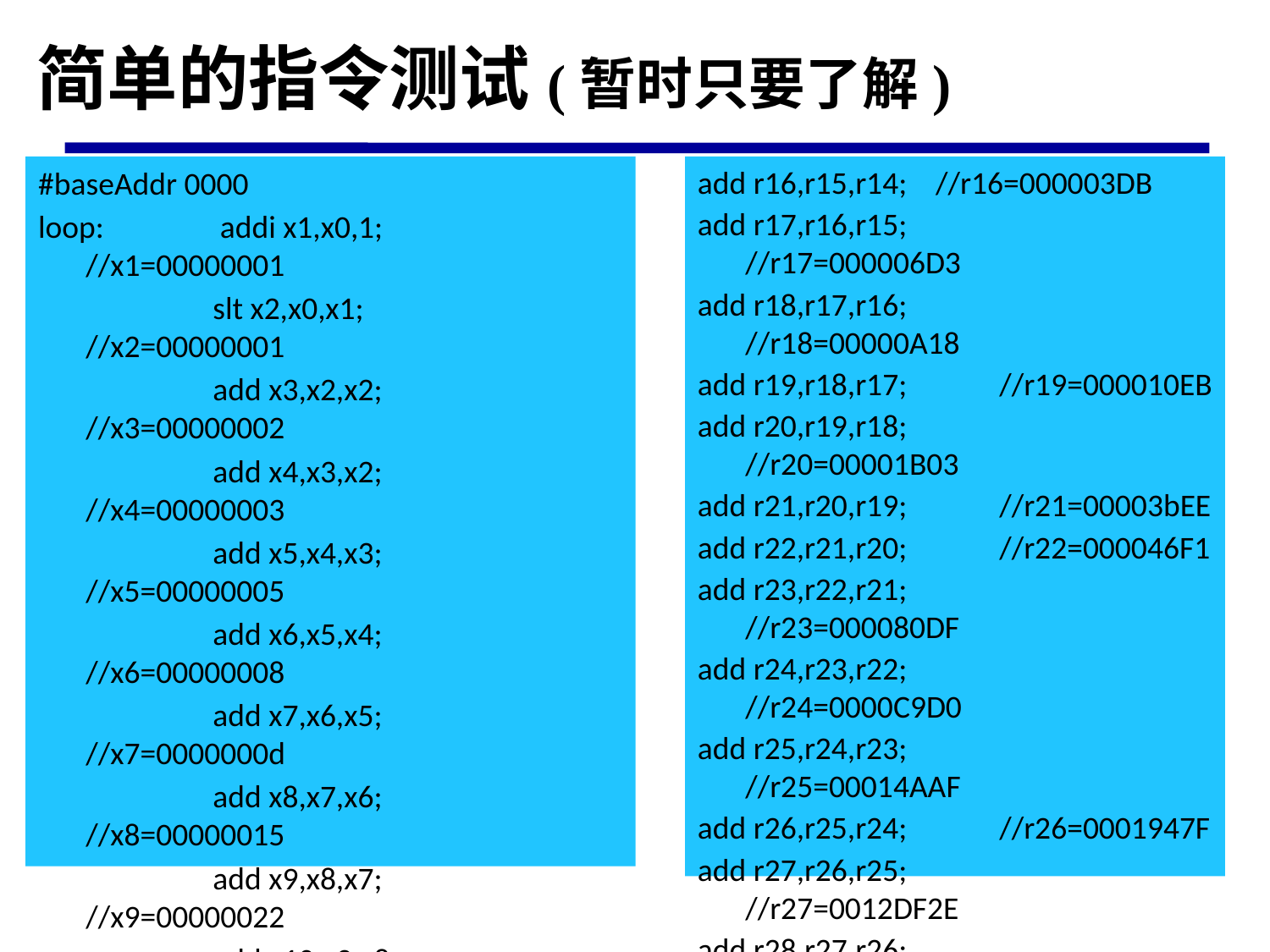

# 简单的指令测试(暂时只要了解)
#baseAddr 0000
loop:	 addi x1,x0,1;            //x1=00000001
		slt x2,x0,x1;       	//x2=00000001
		add x3,x2,x2;     	//x3=00000002
		add x4,x3,x2;    	//x4=00000003
		add x5,x4,x3;     	//x5=00000005
		add x6,x5,x4;     	//x6=00000008
		add x7,x6,x5;     	//x7=0000000d
		add x8,x7,x6;     	//x8=00000015
		add x9,x8,x7;    	//x9=00000022
		add x10,x9,x8;       //x10=00000037
		add x11,x10,x9;     //x11=00000059
		add x12,x11,x10;   //x12=00000090
		add x13,x12,x11;   //x13=000000E9
		add x14,x13,x12;   //x14=00000179
		add x15,x14,x13;   //x15=00000262

add r16,r15,r14;    //r16=000003DB
add r17,r16,r15;	//r17=000006D3
add r18,r17,r16;	//r18=00000A18
add r19,r18,r17;	//r19=000010EB
add r20,r19,r18;	//r20=00001B03
add r21,r20,r19;	//r21=00003bEE
add r22,r21,r20;	//r22=000046F1
add r23,r22,r21;	//r23=000080DF
add r24,r23,r22;	//r24=0000C9D0
add r25,r24,r23;	//r25=00014AAF
add r26,r25,r24;	//r26=0001947F
add r27,r26,r25;	//r27=0012DF2E
add r28,r27,r26;	//r28=001473AD
add r29,r28,r27;	//r29=002752DB
add r30,r29,r28;	//r30=003BC688
add r31,r30,r29;	//r31=00621963
beq x0,x0,loop;